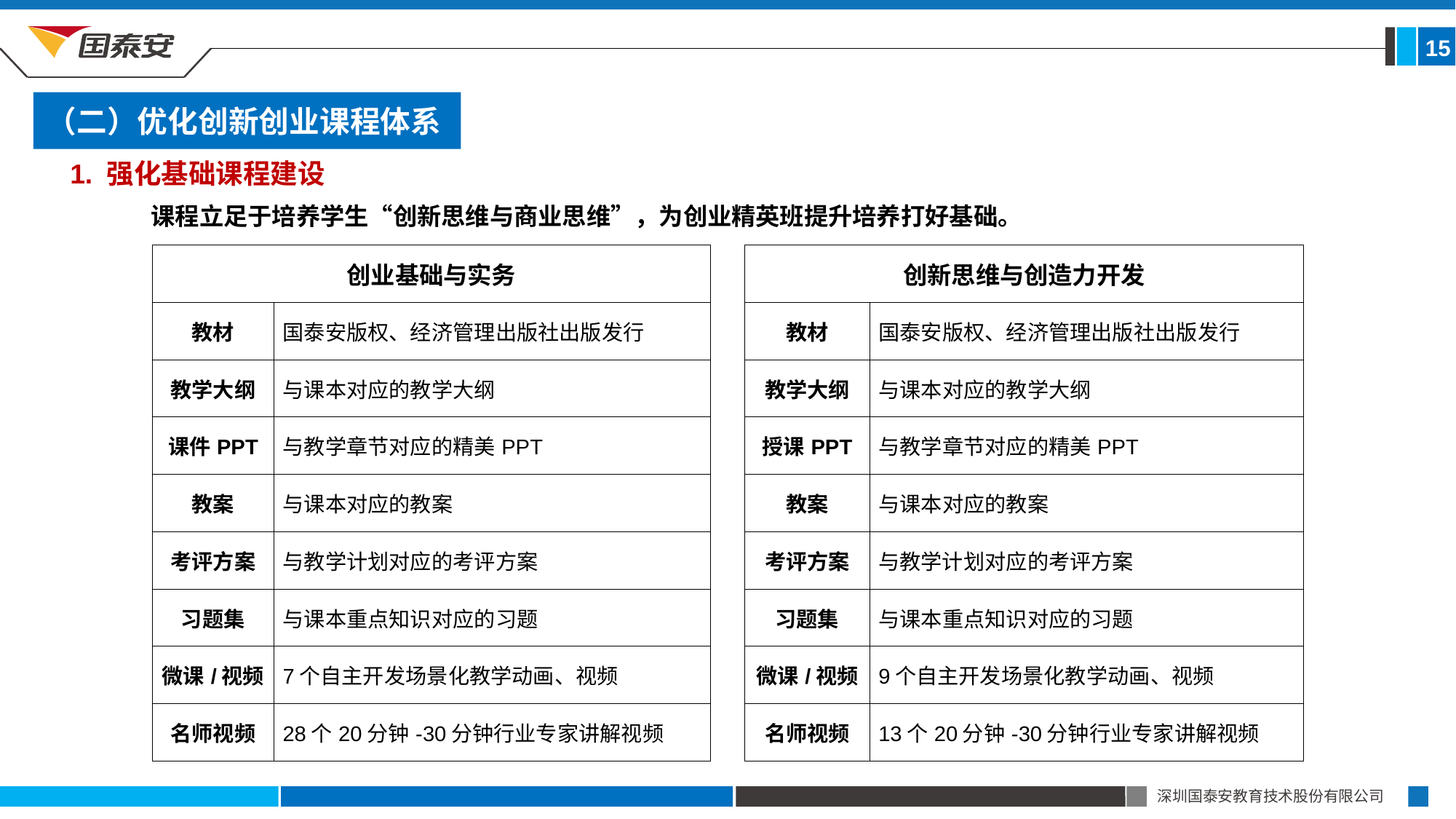

15
（二）优化创新创业课程体系
1. 强化基础课程建设
课程立足于培养学生“创新思维与商业思维”，为创业精英班提升培养打好基础。
| 创业基础与实务 |  |
| --- | --- |
| 教材 | 国泰安版权、经济管理出版社出版发行 |
| 教学大纲 | 与课本对应的教学大纲 |
| 课件PPT | 与教学章节对应的精美PPT |
| 教案 | 与课本对应的教案 |
| 考评方案 | 与教学计划对应的考评方案 |
| 习题集 | 与课本重点知识对应的习题 |
| 微课/视频 | 7个自主开发场景化教学动画、视频 |
| 名师视频 | 28个20分钟-30分钟行业专家讲解视频 |
| 创新思维与创造力开发 |  |
| --- | --- |
| 教材 | 国泰安版权、经济管理出版社出版发行 |
| 教学大纲 | 与课本对应的教学大纲 |
| 授课PPT | 与教学章节对应的精美PPT |
| 教案 | 与课本对应的教案 |
| 考评方案 | 与教学计划对应的考评方案 |
| 习题集 | 与课本重点知识对应的习题 |
| 微课/视频 | 9个自主开发场景化教学动画、视频 |
| 名师视频 | 13个20分钟-30分钟行业专家讲解视频 |